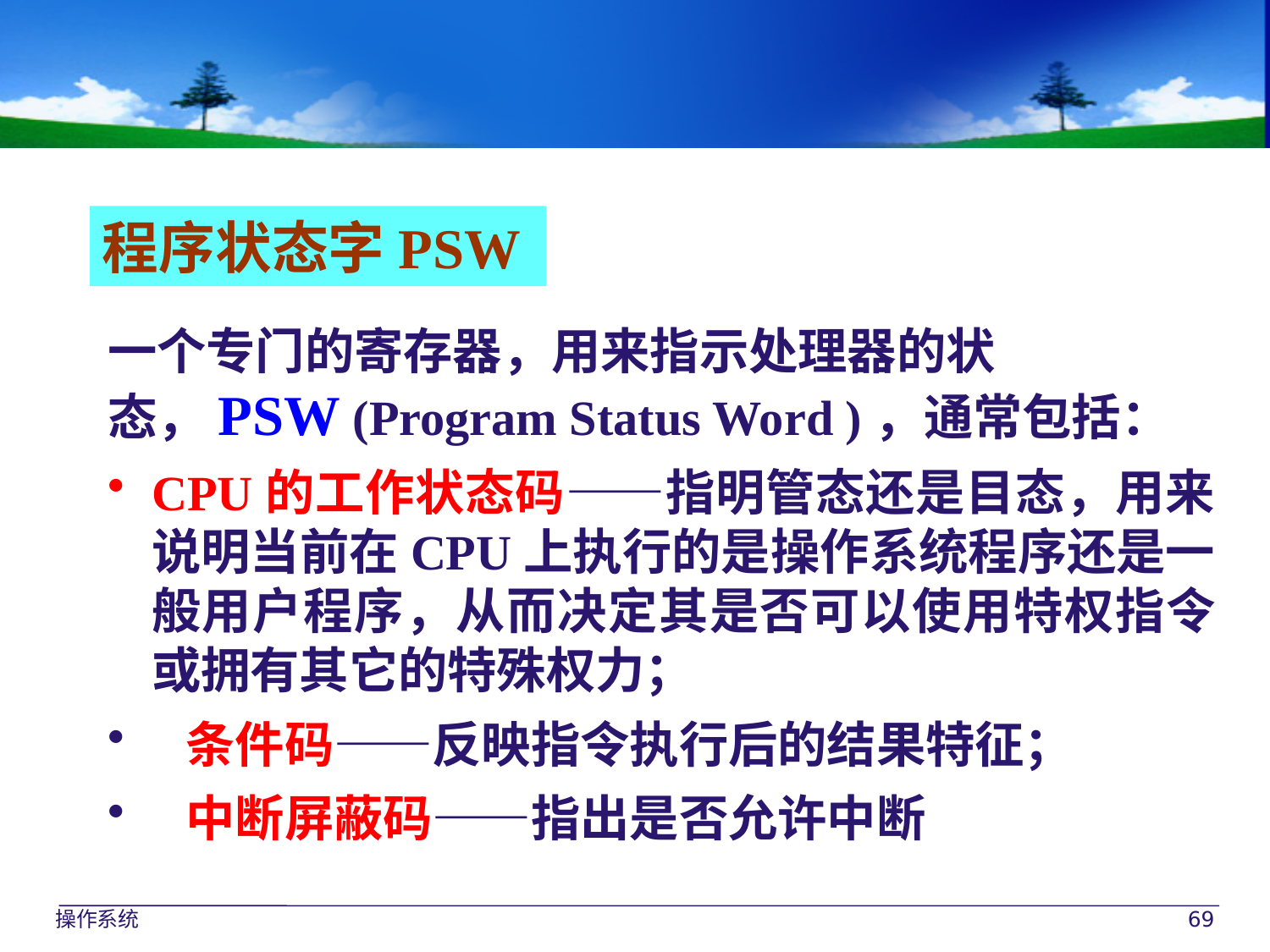

程序状态字PSW
一个专门的寄存器，用来指示处理器的状态，PSW (Program Status Word )，通常包括：
CPU的工作状态码——指明管态还是目态，用来说明当前在CPU上执行的是操作系统程序还是一般用户程序，从而决定其是否可以使用特权指令或拥有其它的特殊权力；
  条件码——反映指令执行后的结果特征；
  中断屏蔽码——指出是否允许中断
操作系统
69